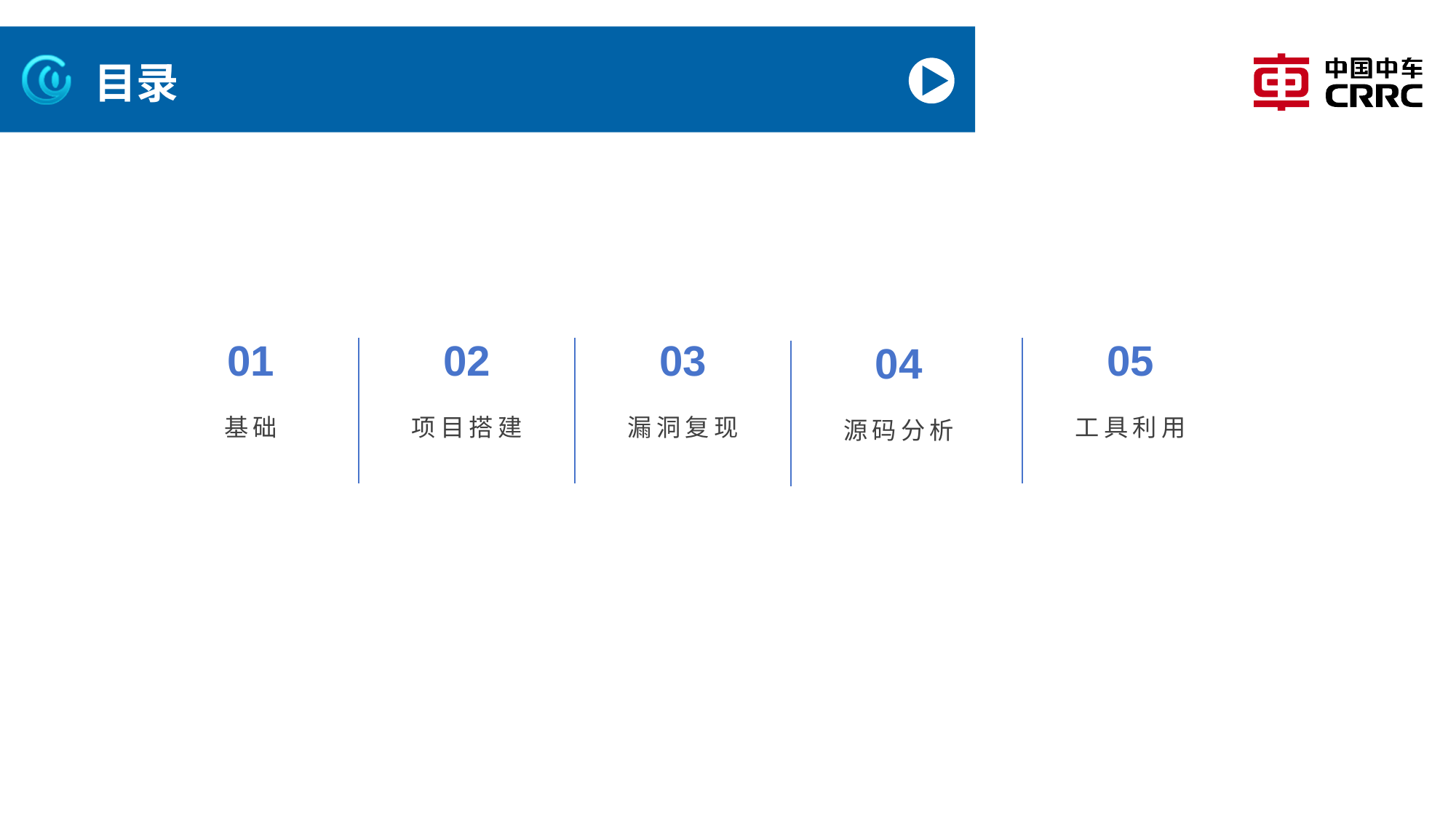

# 目录
01
02
03
05
04
基础
项目搭建
漏洞复现
工具利用
源码分析
2